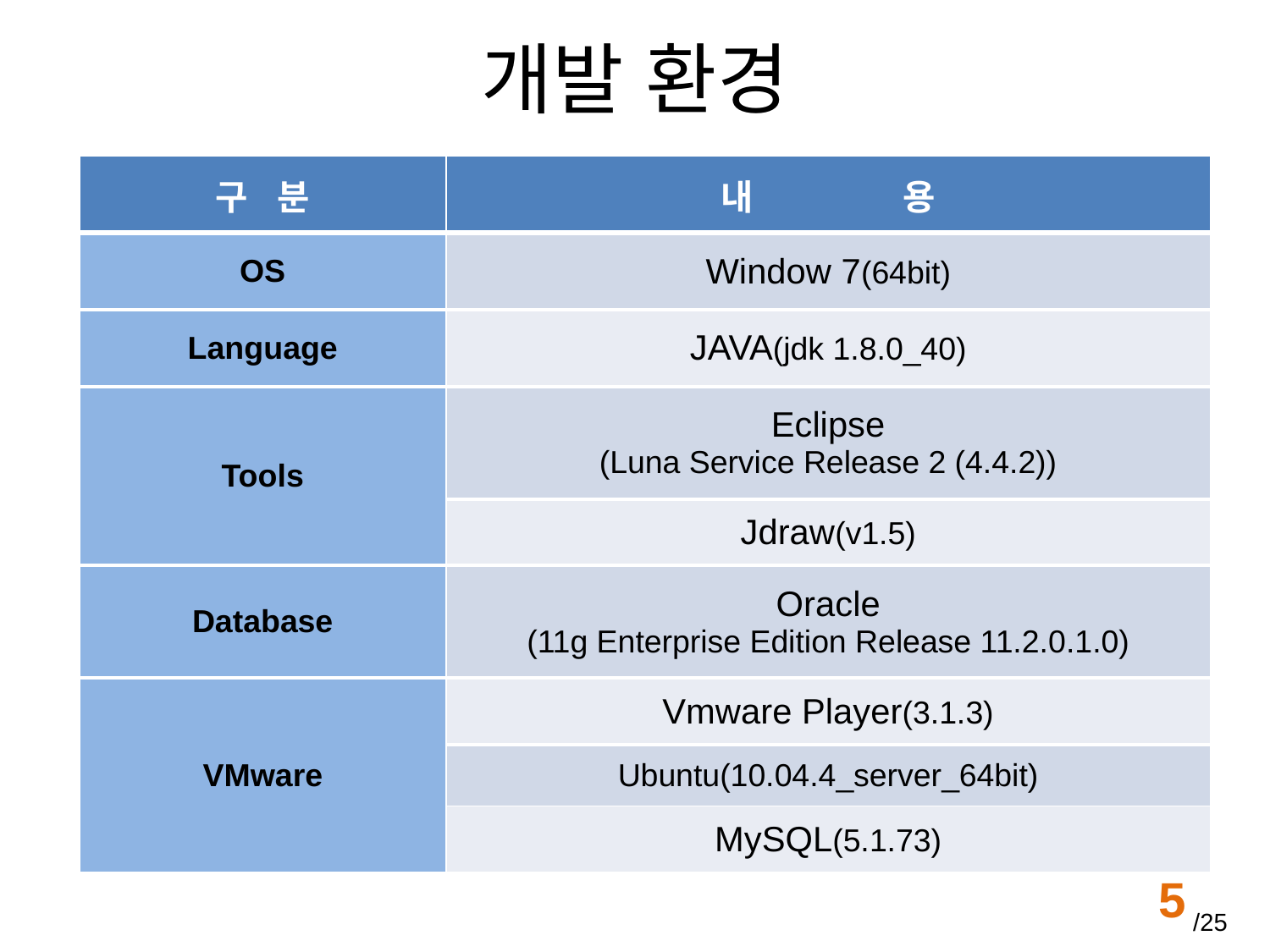

# 개발 환경
| 구 분 | 내 용 |
| --- | --- |
| OS | Window 7(64bit) |
| Language | JAVA(jdk 1.8.0\_40) |
| Tools | Eclipse (Luna Service Release 2 (4.4.2)) |
|  | Jdraw(v1.5) |
| Database | Oracle (11g Enterprise Edition Release 11.2.0.1.0) |
| VMware | Vmware Player(3.1.3) |
|  | Ubuntu(10.04.4\_server\_64bit) |
|  | MySQL(5.1.73) |
5